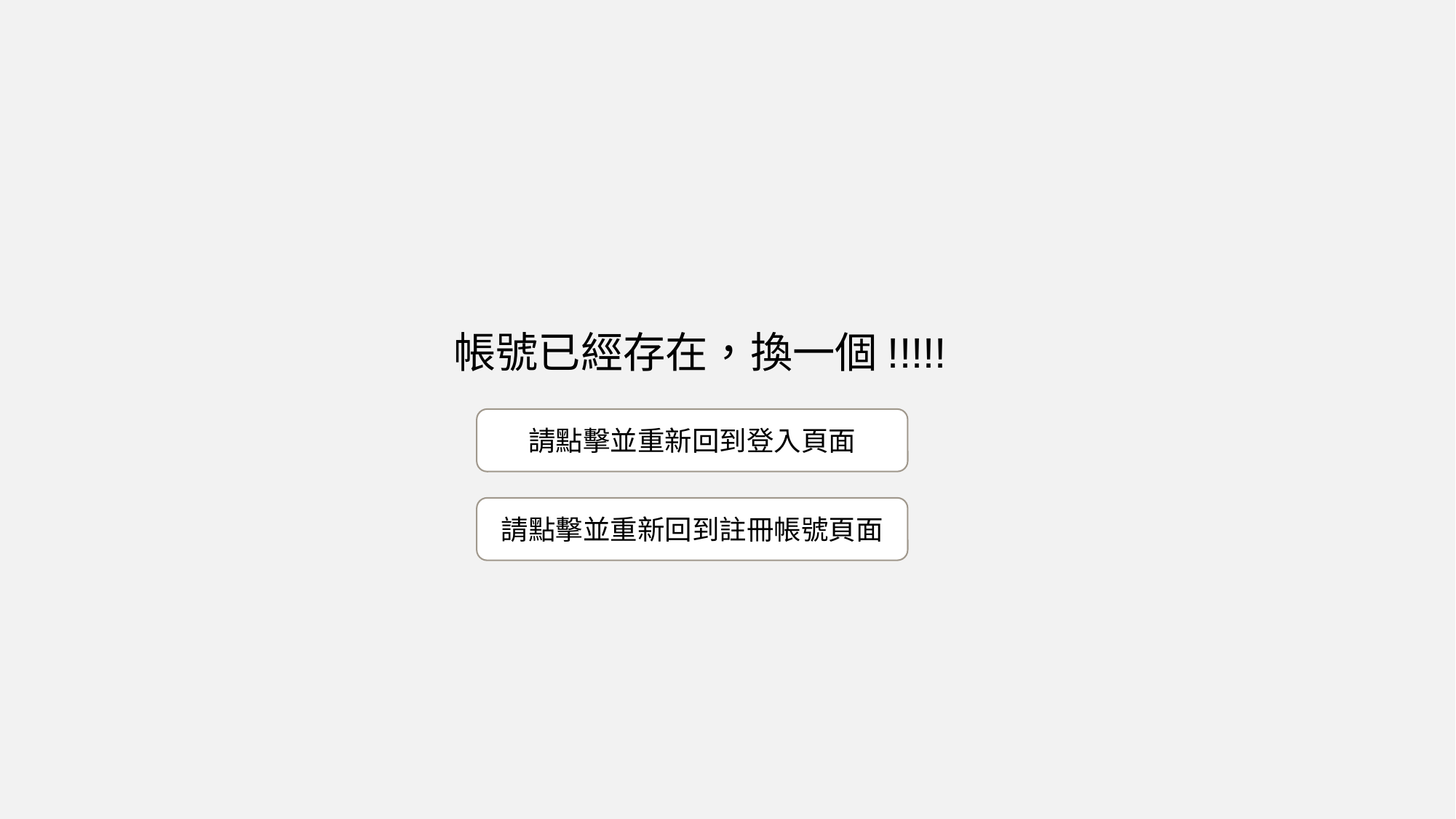

帳號已經存在，換一個!!!!!
請點擊並重新回到登入頁面
請點擊並重新回到註冊帳號頁面